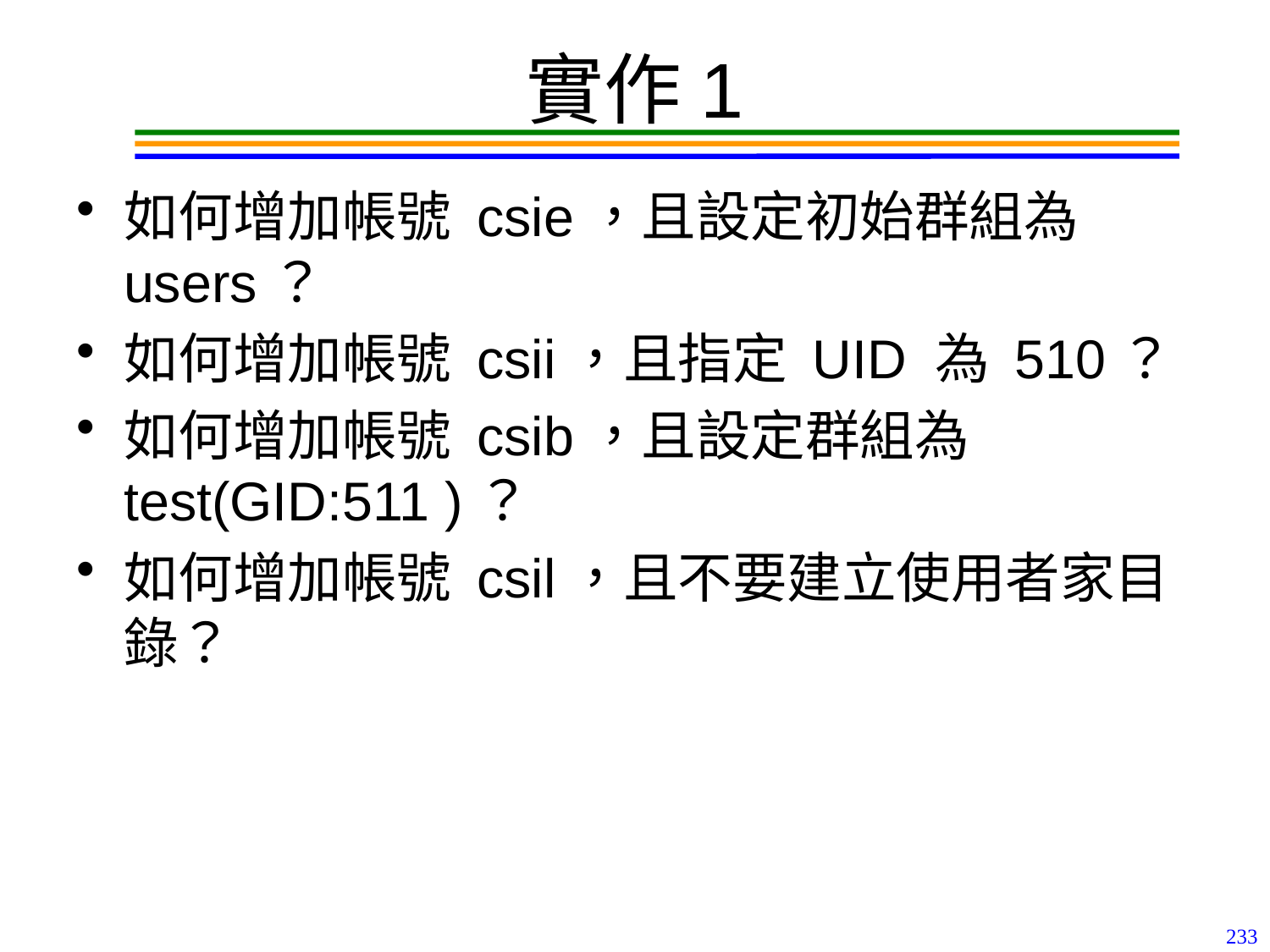

# 實作1
如何增加帳號 csie，且設定初始群組為 users？
如何增加帳號 csii，且指定 UID 為 510？
如何增加帳號 csib，且設定群組為 test(GID:511 )？
如何增加帳號 csil，且不要建立使用者家目錄？
233